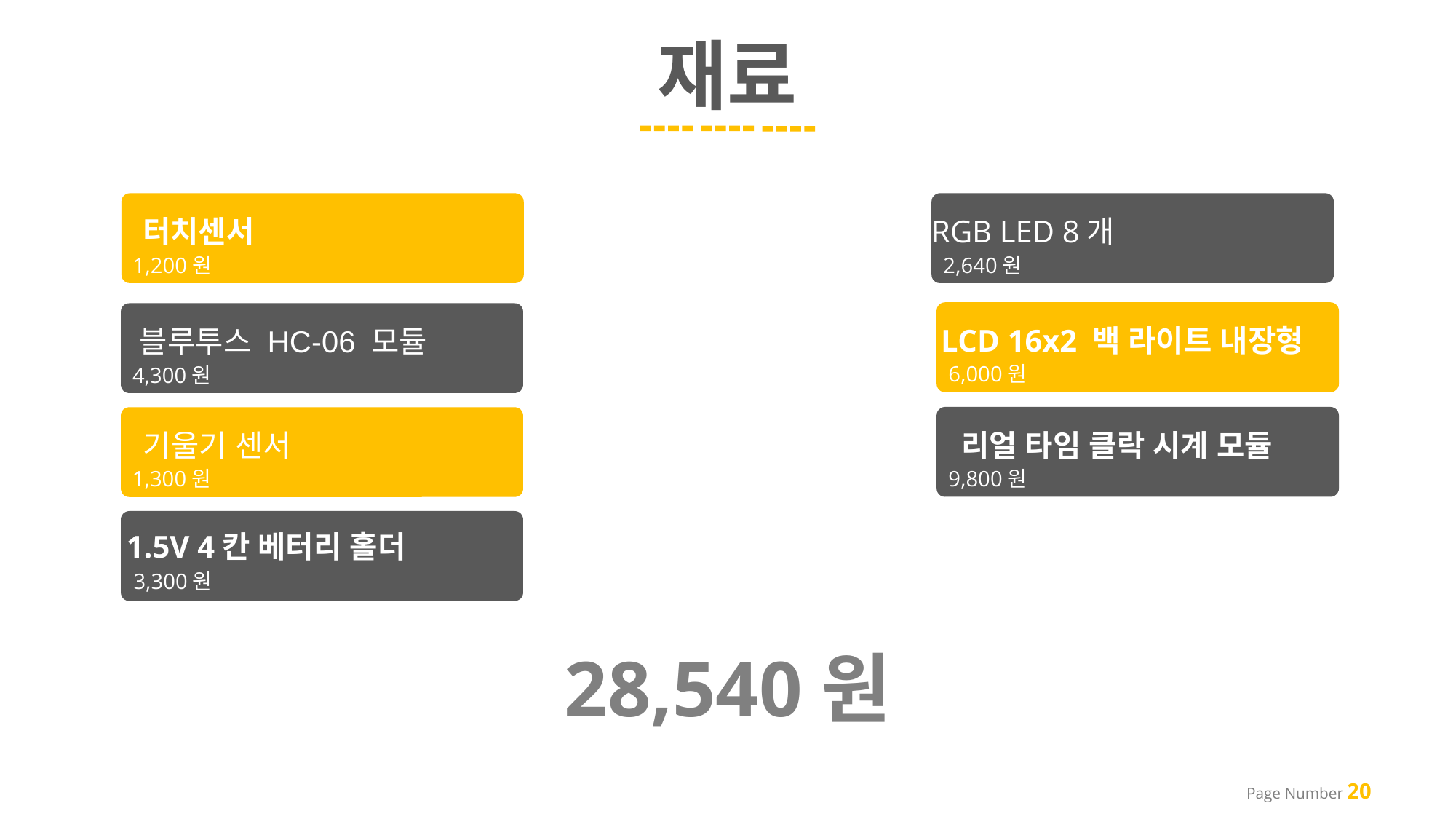

재료

터치센서
RGB LED 8개
1,200원
2,640원

LCD 16x2 백 라이트 내장형
블루투스 HC-06 모듈
6,000원
4,300원

리얼 타임 클락 시계 모듈
기울기 센서
9,800원
1,300원

1.5V 4칸 베터리 홀더
3,300원
28,540원
Page Number 20